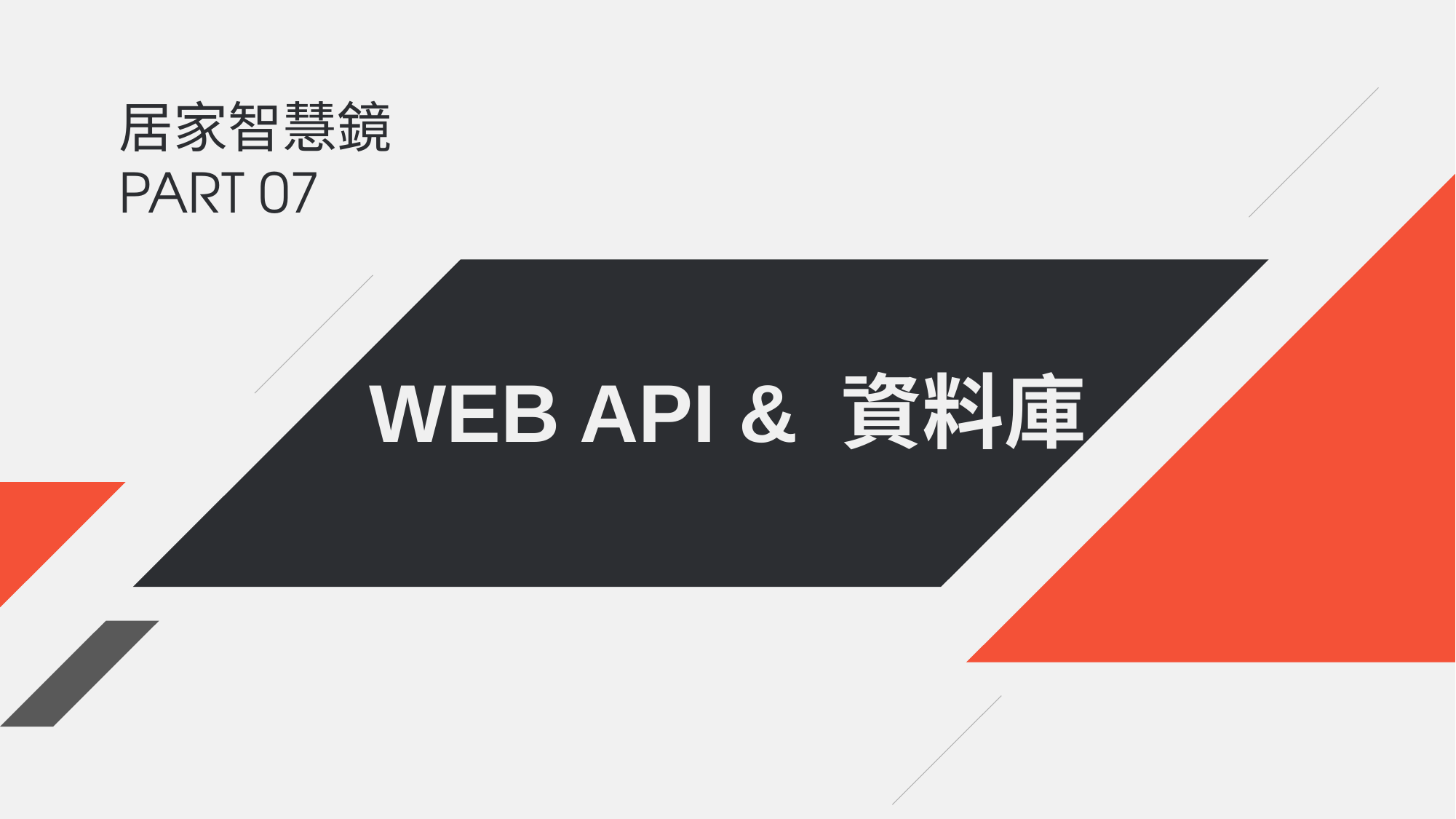

居家智慧鏡
PART 07

WEB API & 資料庫